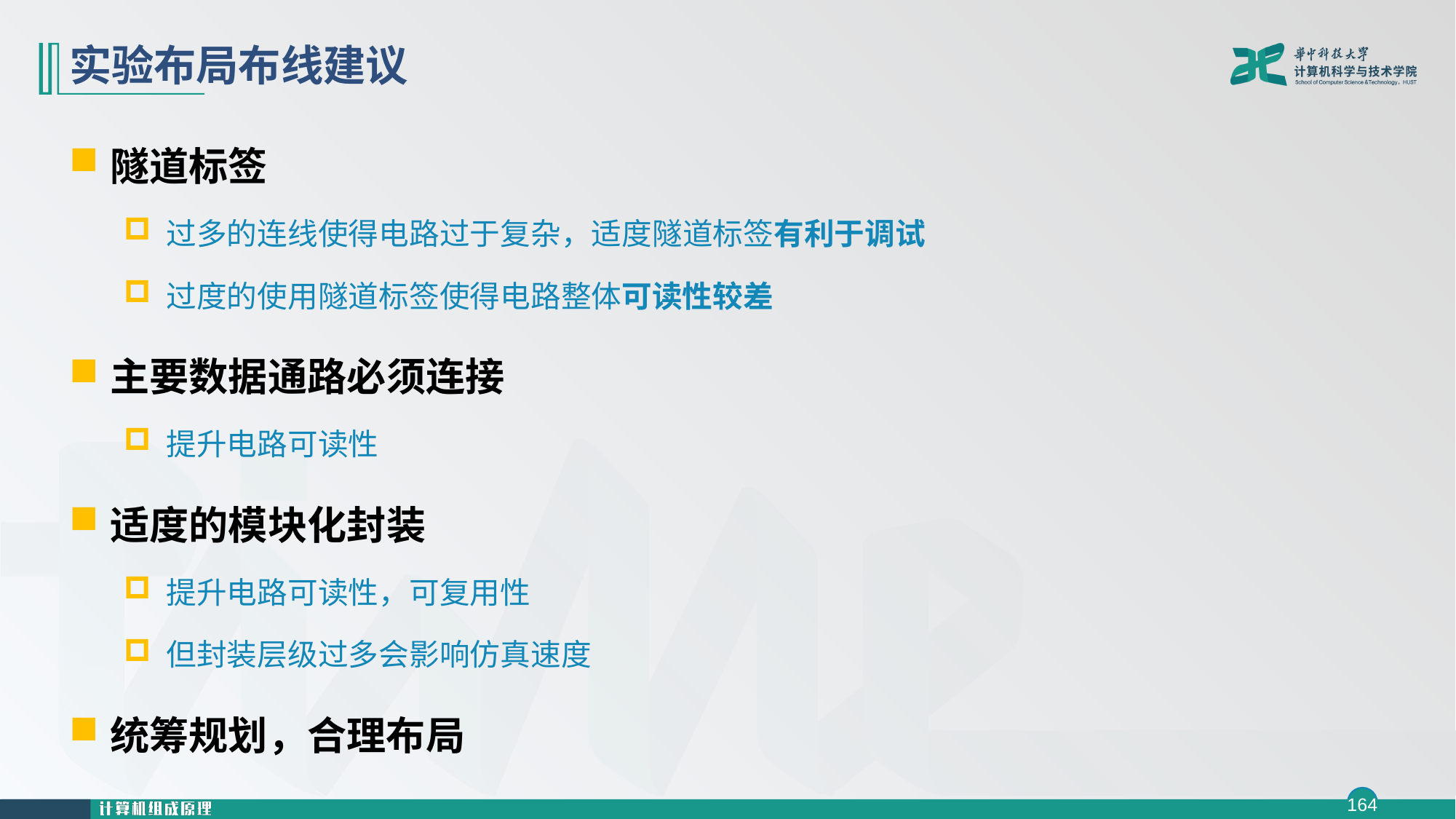

# 实验布局布线建议
隧道标签
过多的连线使得电路过于复杂，适度隧道标签有利于调试
过度的使用隧道标签使得电路整体可读性较差
主要数据通路必须连接
提升电路可读性
适度的模块化封装
提升电路可读性，可复用性
但封装层级过多会影响仿真速度
统筹规划，合理布局